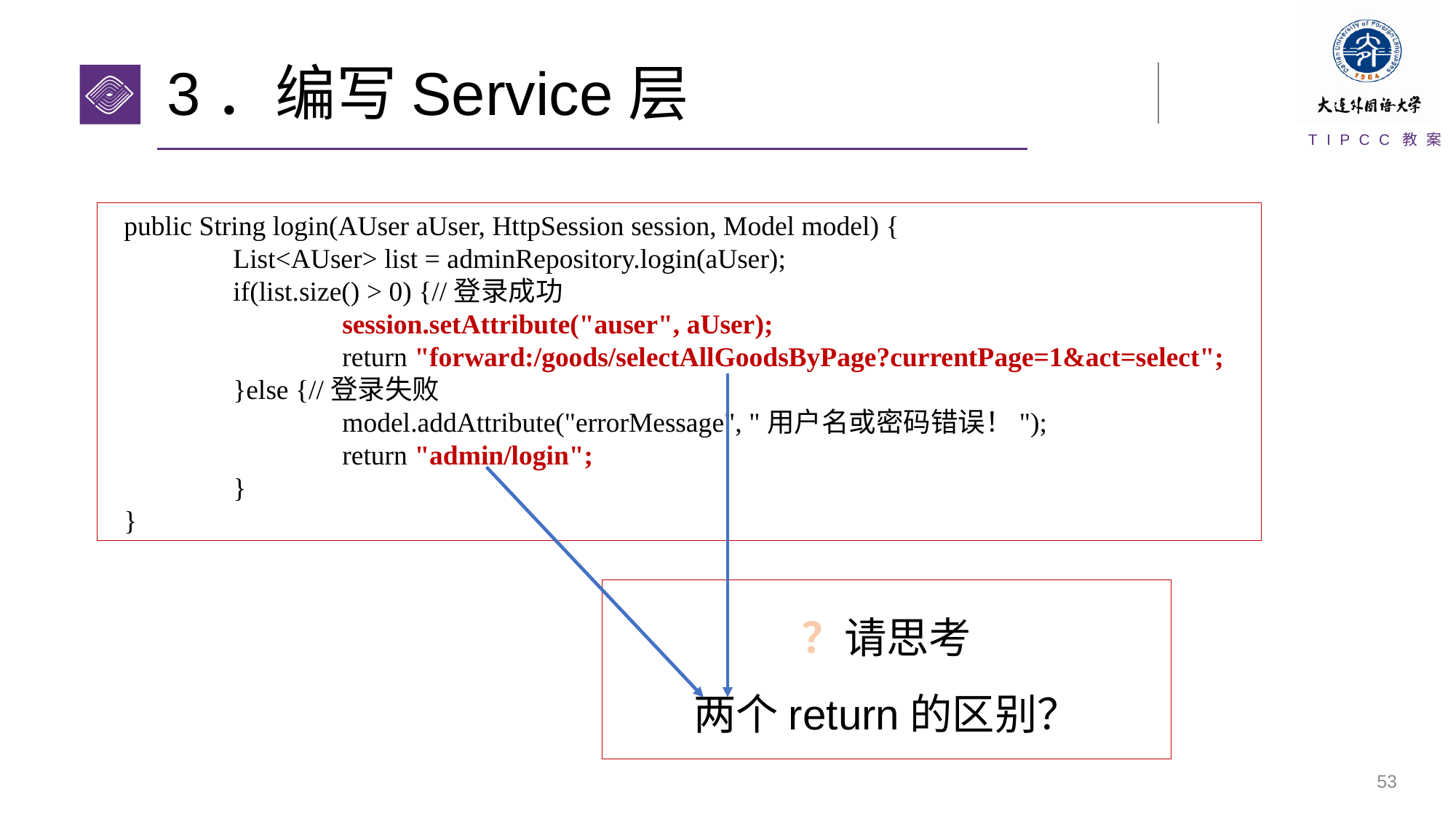

# 3．编写Service层
public String login(AUser aUser, HttpSession session, Model model) {
	List<AUser> list = adminRepository.login(aUser);
	if(list.size() > 0) {//登录成功
		session.setAttribute("auser", aUser);
		return "forward:/goods/selectAllGoodsByPage?currentPage=1&act=select";
	}else {//登录失败
		model.addAttribute("errorMessage", "用户名或密码错误！");
		return "admin/login";
	}
}
？请思考
两个return的区别？
53